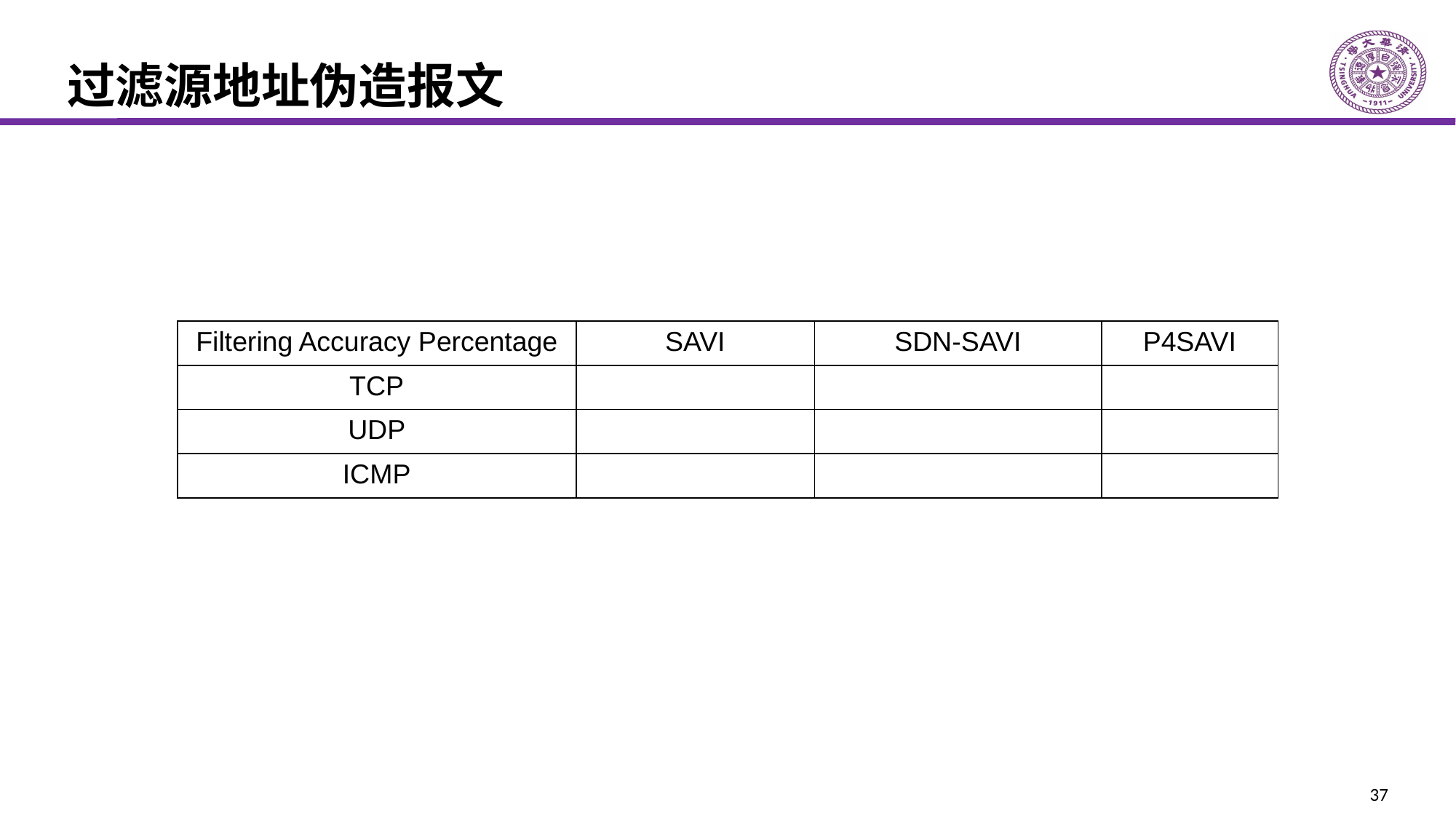

# 过滤源地址伪造报文
| Filtering Accuracy Percentage | SAVI | SDN-SAVI | P4SAVI |
| --- | --- | --- | --- |
| TCP |  |  |  |
| UDP |  |  |  |
| ICMP |  |  |  |